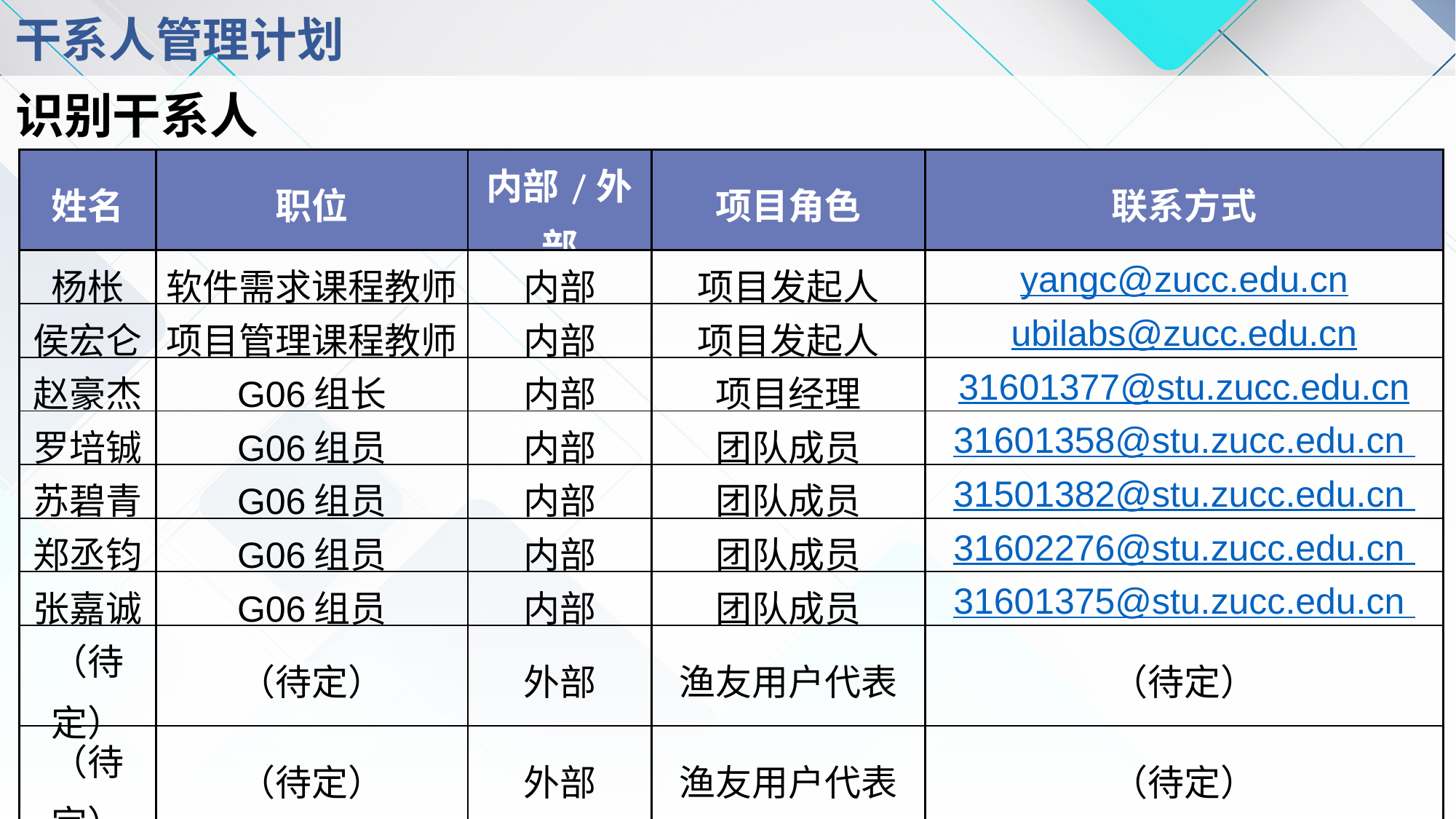

# 干系人管理计划
识别干系人
| 姓名 | 职位 | 内部/外部 | 项目角色 | 联系方式 |
| --- | --- | --- | --- | --- |
| 杨枨 | 软件需求课程教师 | 内部 | 项目发起人 | yangc@zucc.edu.cn |
| 侯宏仑 | 项目管理课程教师 | 内部 | 项目发起人 | ubilabs@zucc.edu.cn |
| 赵豪杰 | G06组长 | 内部 | 项目经理 | 31601377@stu.zucc.edu.cn |
| 罗培铖 | G06组员 | 内部 | 团队成员 | 31601358@stu.zucc.edu.cn |
| 苏碧青 | G06组员 | 内部 | 团队成员 | 31501382@stu.zucc.edu.cn |
| 郑丞钧 | G06组员 | 内部 | 团队成员 | 31602276@stu.zucc.edu.cn |
| 张嘉诚 | G06组员 | 内部 | 团队成员 | 31601375@stu.zucc.edu.cn |
| （待定） | （待定） | 外部 | 渔友用户代表 | （待定） |
| （待定） | （待定） | 外部 | 渔友用户代表 | （待定） |
| （待定） | （待定） | 外部 | 管理员用户代表 | （待定） |
| （待定） | （待定） | 外部 | 游客用户代表 | （待定） |